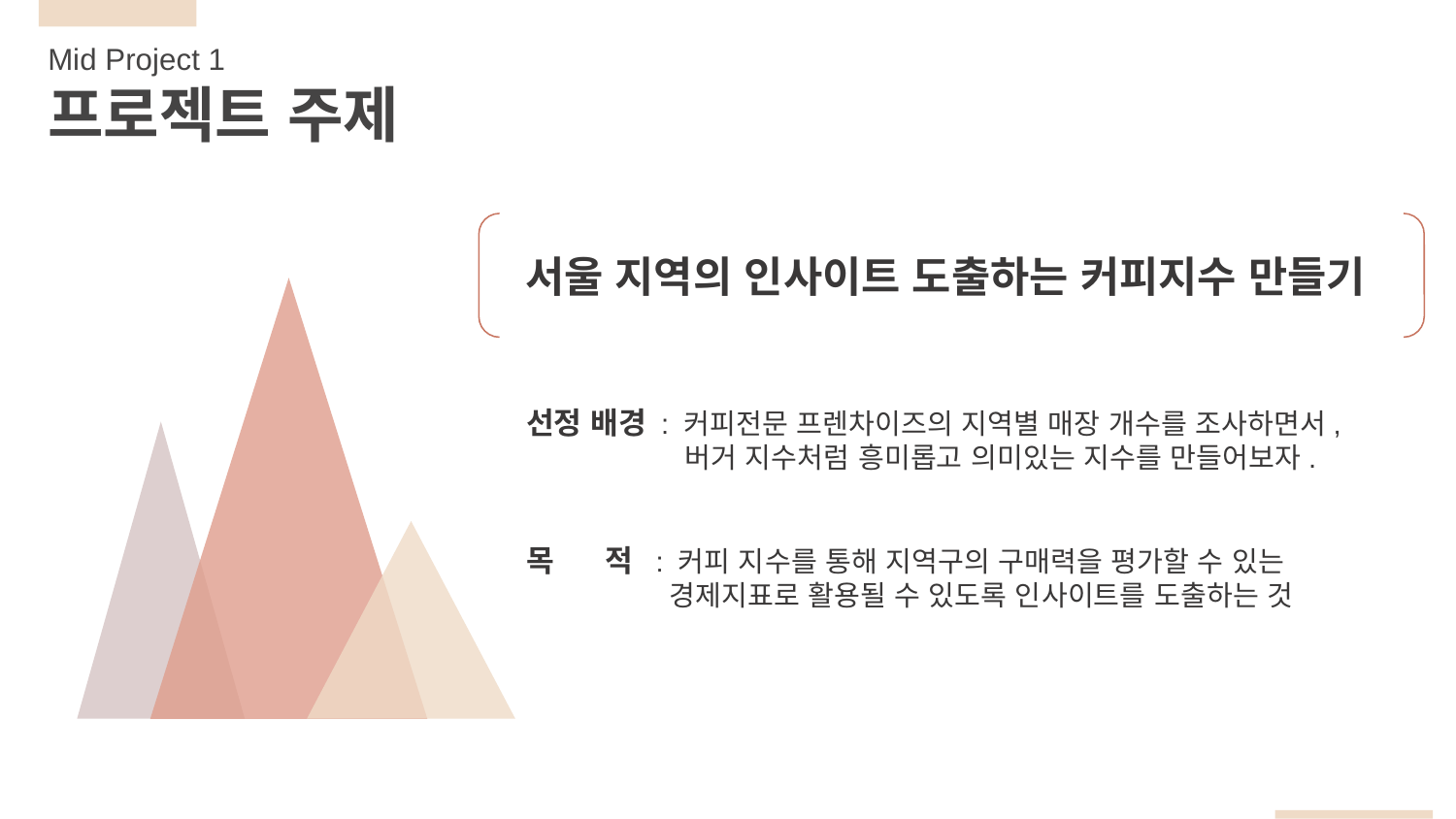

Mid Project 1
프로젝트 주제
서울 지역의 인사이트 도출하는 커피지수 만들기

선정 배경 : 커피전문 프렌차이즈의 지역별 매장 개수를 조사하면서,
                   버거 지수처럼 흥미롭고 의미있는 지수를 만들어보자.
목      적  : 커피 지수를 통해 지역구의 구매력을 평가할 수 있는
                 경제지표로 활용될 수 있도록 인사이트를 도출하는 것